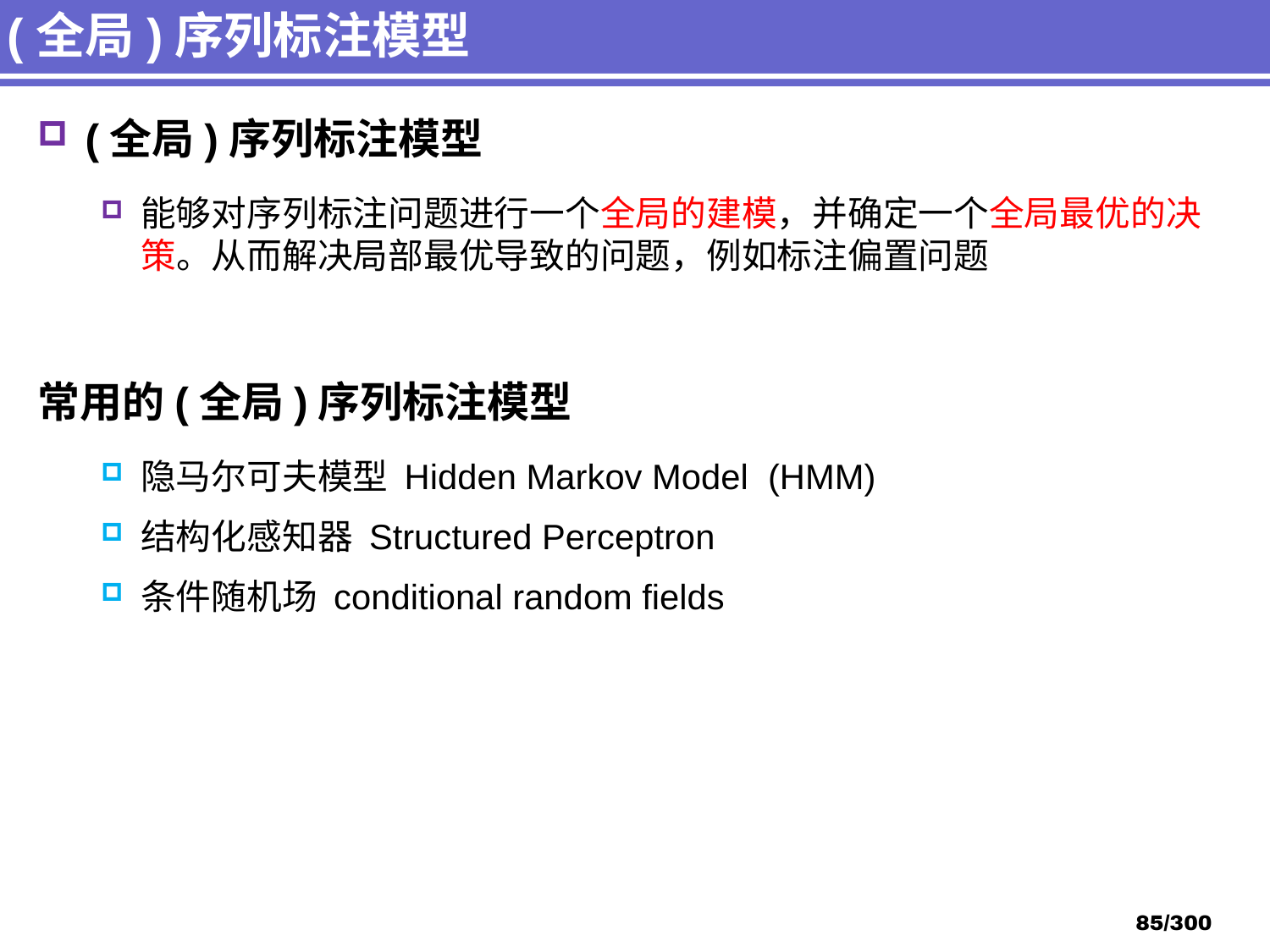

# (全局)序列标注模型
(全局)序列标注模型
能够对序列标注问题进行一个全局的建模，并确定一个全局最优的决策。从而解决局部最优导致的问题，例如标注偏置问题

常用的(全局)序列标注模型
隐马尔可夫模型 Hidden Markov Model  (HMM)
结构化感知器 Structured Perceptron
条件随机场 conditional random fields
85/300